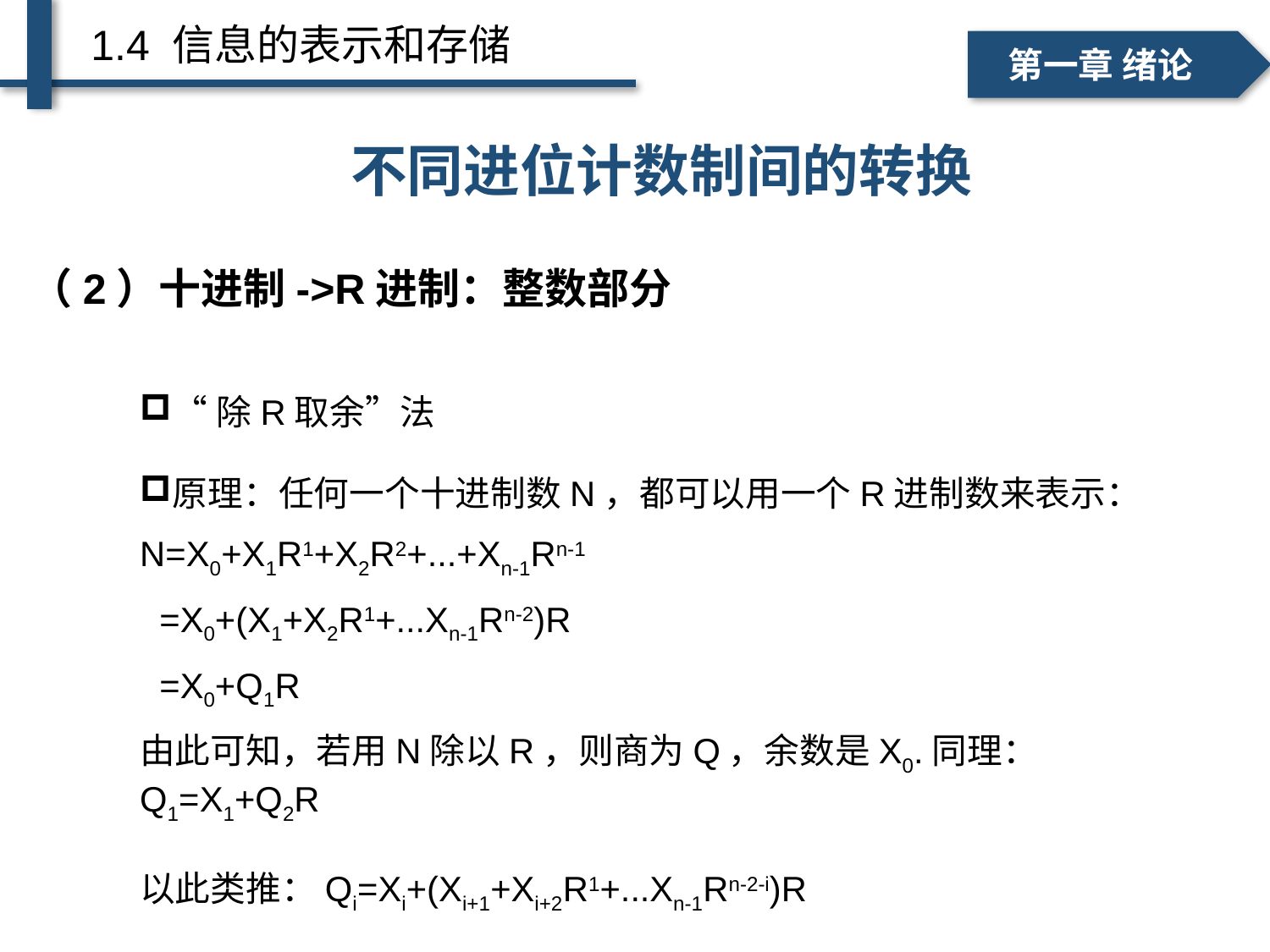

1.4 信息的表示和存储

一、个人简介
二、学术成绩

第一章 绪论
# 不同进位计数制间的转换 ——十进制→ R 进制

不同进位计数制间的转换
（2）十进制->R进制：整数部分
“除R取余”法
原理：任何一个十进制数N，都可以用一个R进制数来表示：
N=X0+X1R1+X2R2+...+Xn-1Rn-1
  =X0+(X1+X2R1+...Xn-1Rn-2)R
  =X0+Q1R
由此可知，若用N除以R，则商为Q，余数是X0.同理：Q1=X1+Q2R
以此类推：Qi=Xi+(Xi+1+Xi+2R1+...Xn-1Rn-2-i)R
                    =Xi+Qi+1R。这样除下去，直到商为0时为止
51